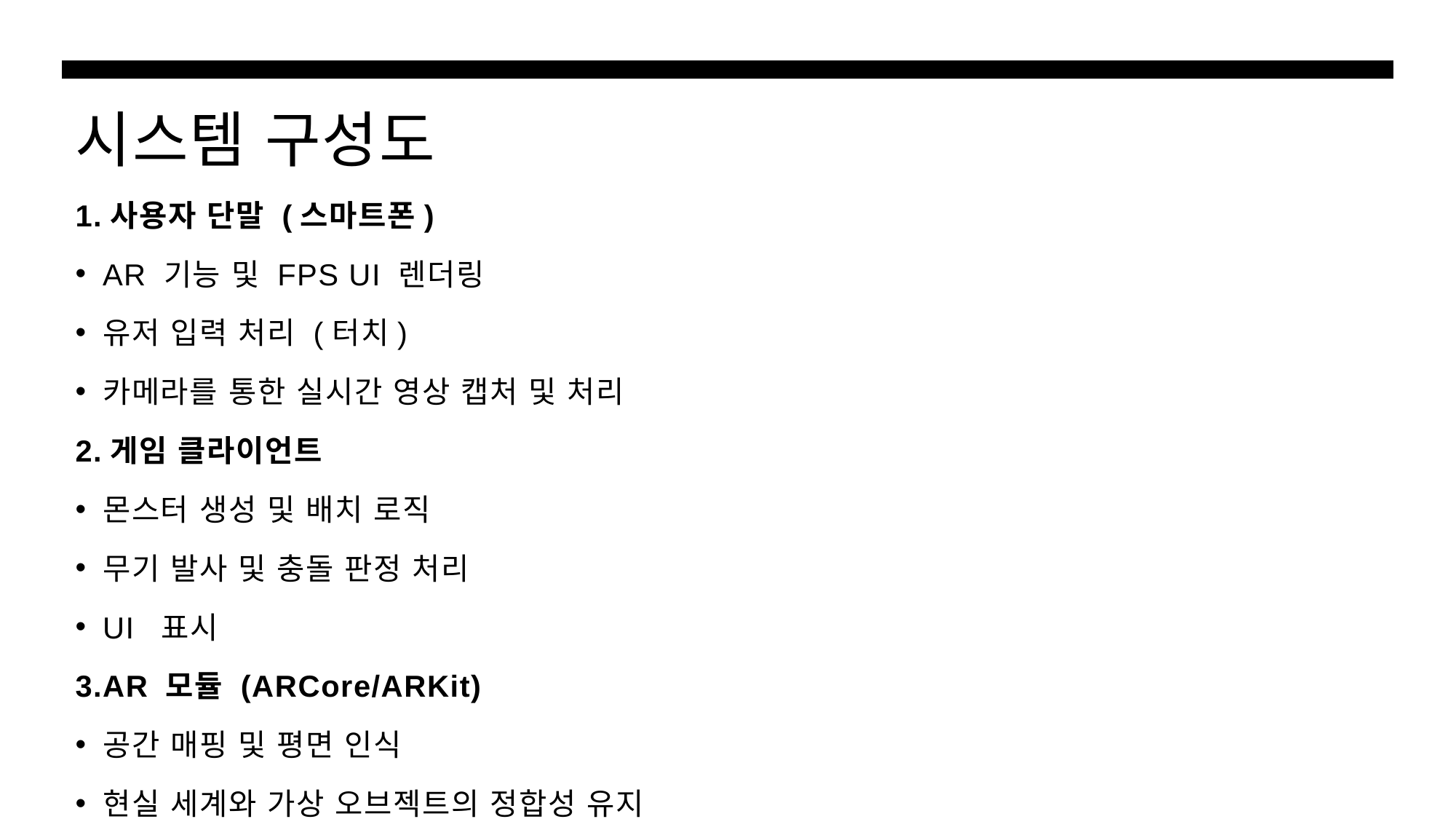

# 시스템 구성도
1.사용자 단말 (스마트폰)
AR 기능 및 FPS UI 렌더링
유저 입력 처리 (터치)
카메라를 통한 실시간 영상 캡처 및 처리
2.게임 클라이언트
몬스터 생성 및 배치 로직
무기 발사 및 충돌 판정 처리
UI  표시
3.AR 모듈 (ARCore/ARKit)
공간 매핑 및 평면 인식
현실 세계와 가상 오브젝트의 정합성 유지